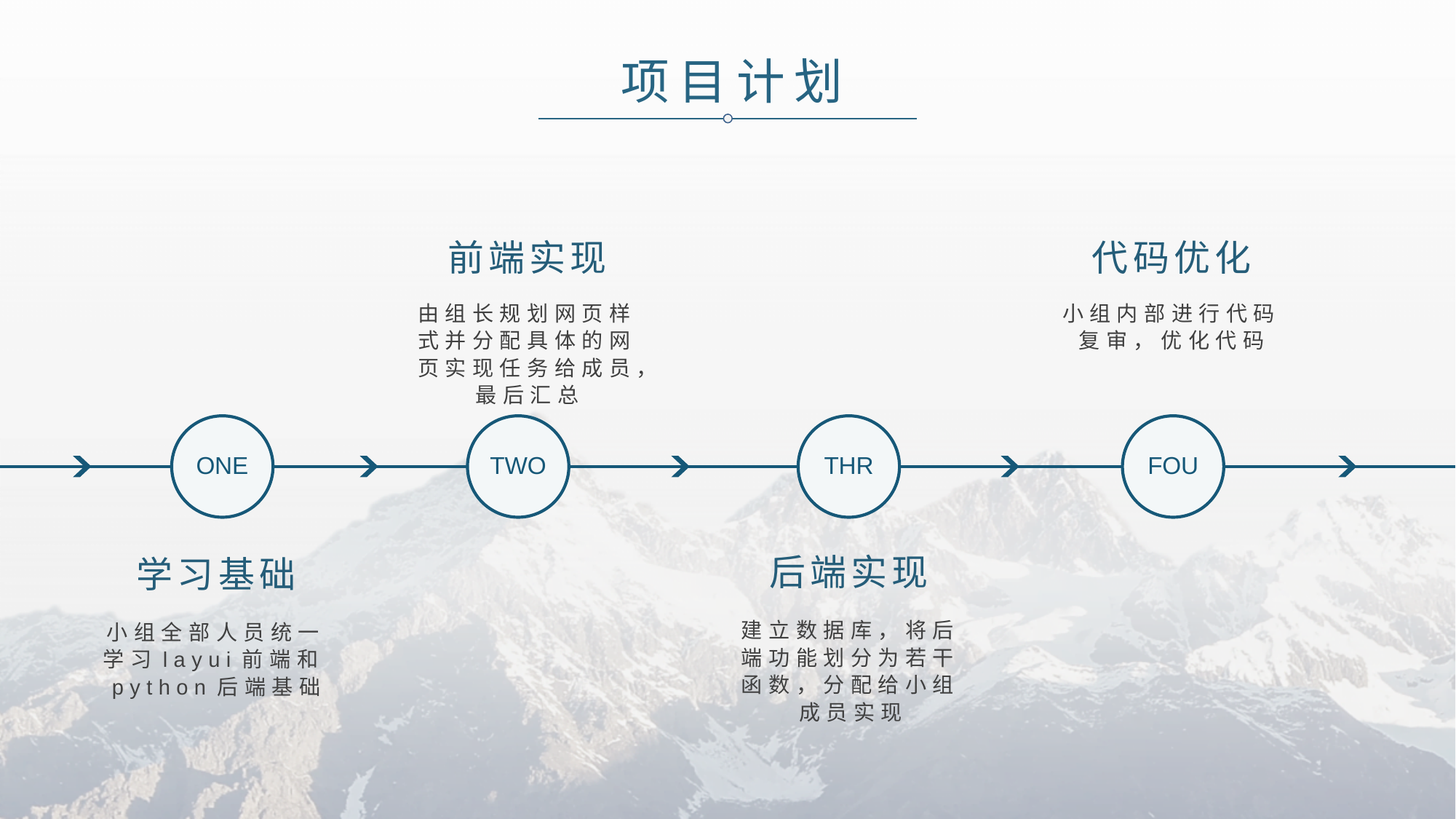

项目计划

前端实现
代码优化
由组长规划网页样式并分配具体的网页实现任务给成员，最后汇总
小组内部进行代码复审，优化代码

ONE

TWO

THR

FOU

后端实现
学习基础
建立数据库，将后端功能划分为若干函数，分配给小组成员实现
小组全部人员统一学习layui前端和python后端基础